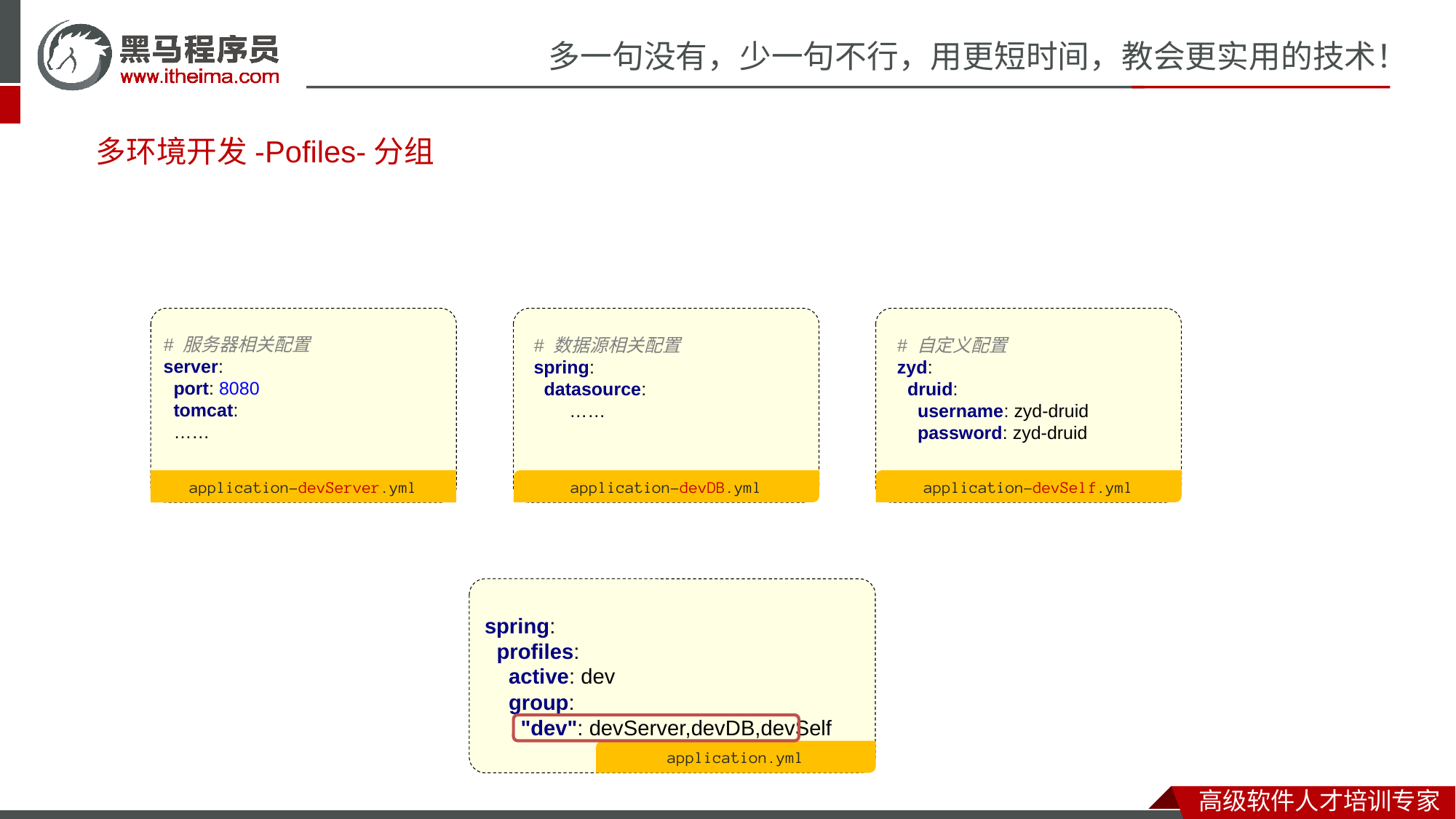

# 多环境开发-Pofiles-分组

application-devServer.yml

application-devDB.yml

application-devSelf.yml
# 服务器相关配置 server: port: 8080 tomcat: ……
# 数据源相关配置 spring: datasource: ……
# 自定义配置
zyd:
  druid:
    username: zyd-druid
    password: zyd-druid

spring:
  profiles:
    active: dev
    group:
      "dev": devServer,devDB,devSelf
application.yml